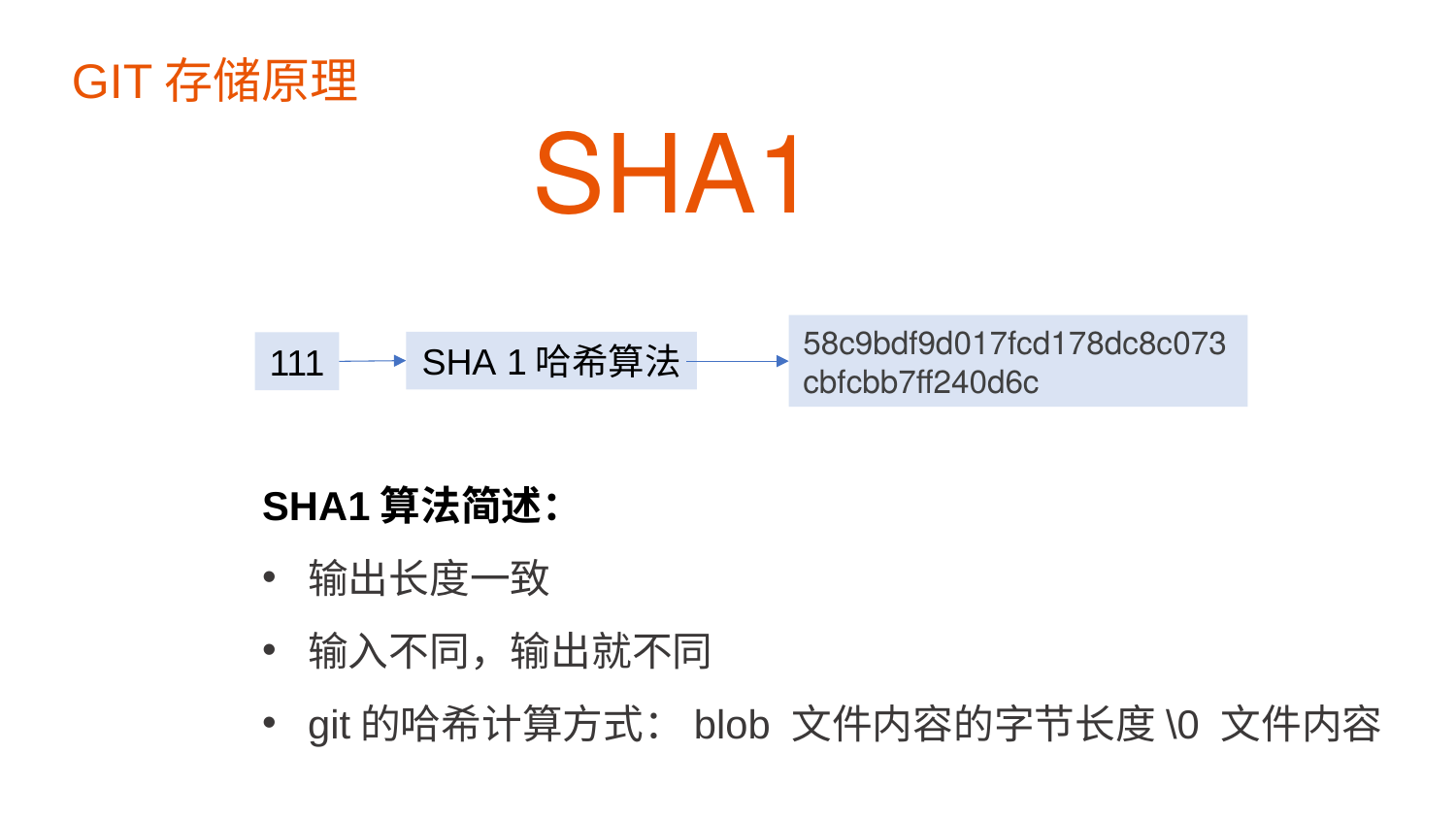

GIT存储原理
SHA1
58c9bdf9d017fcd178dc8c073cbfcbb7ff240d6c
SHA 1哈希算法
111

SHA1算法简述：
输出长度一致
输入不同，输出就不同
git的哈希计算方式：blob 文件内容的字节长度\0 文件内容